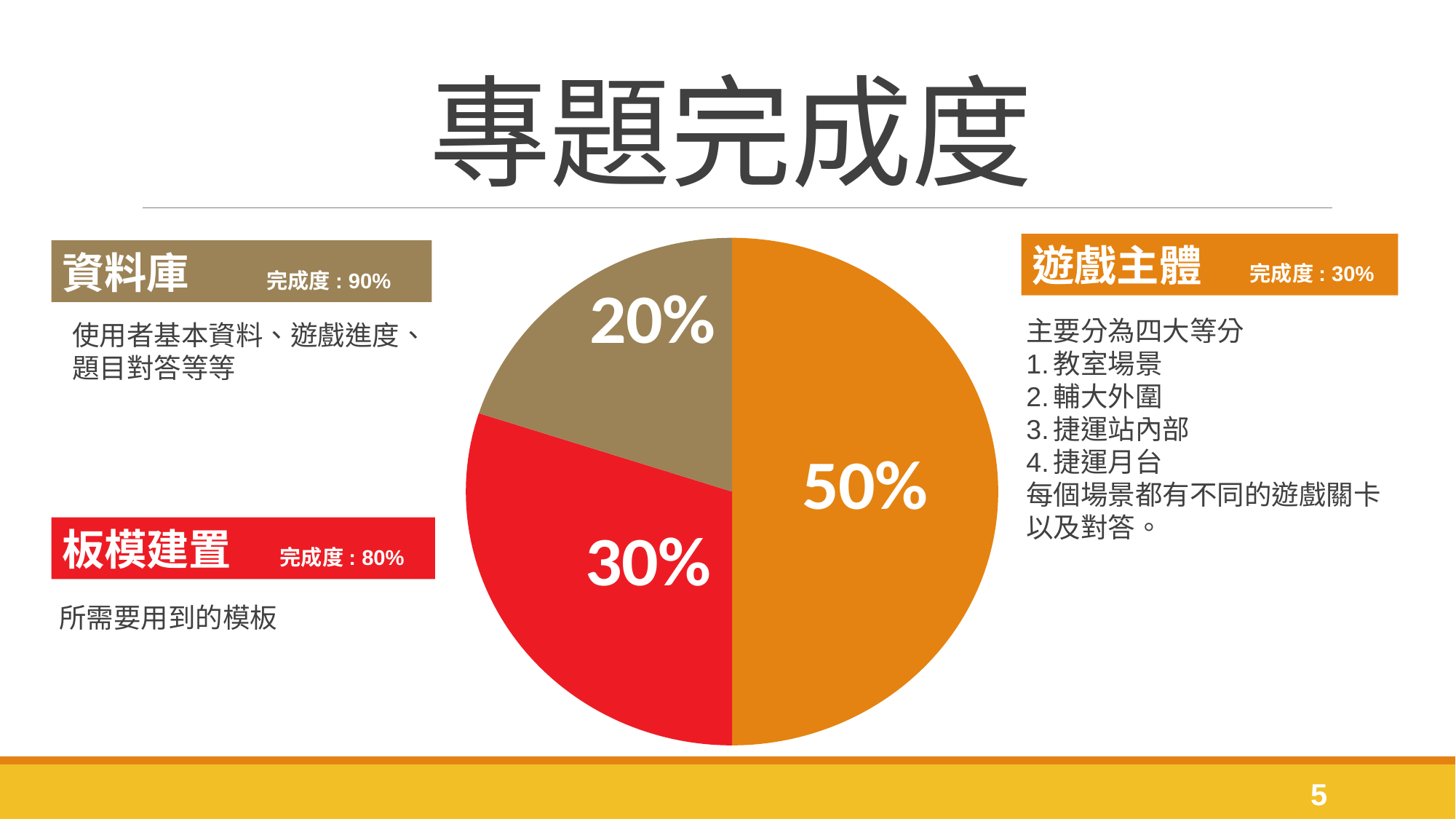

# 專題完成度

### Chart

| Category | Sales |
|---|---|
| 遊戲主體 | 0.5 |
| 模板建置 | 0.3 |
| 資料庫 | 0.2 |
遊戲主體     完成度: 30%
主要分為四大等分
教室場景
輔大外圍
捷運站內部
捷運月台
每個場景都有不同的遊戲關卡以及對答。
資料庫        完成度: 90%
使用者基本資料、遊戲進度、題目對答等等

### Chart

| Category |
|---|
板模建置     完成度: 80%
所需要用到的模板
5